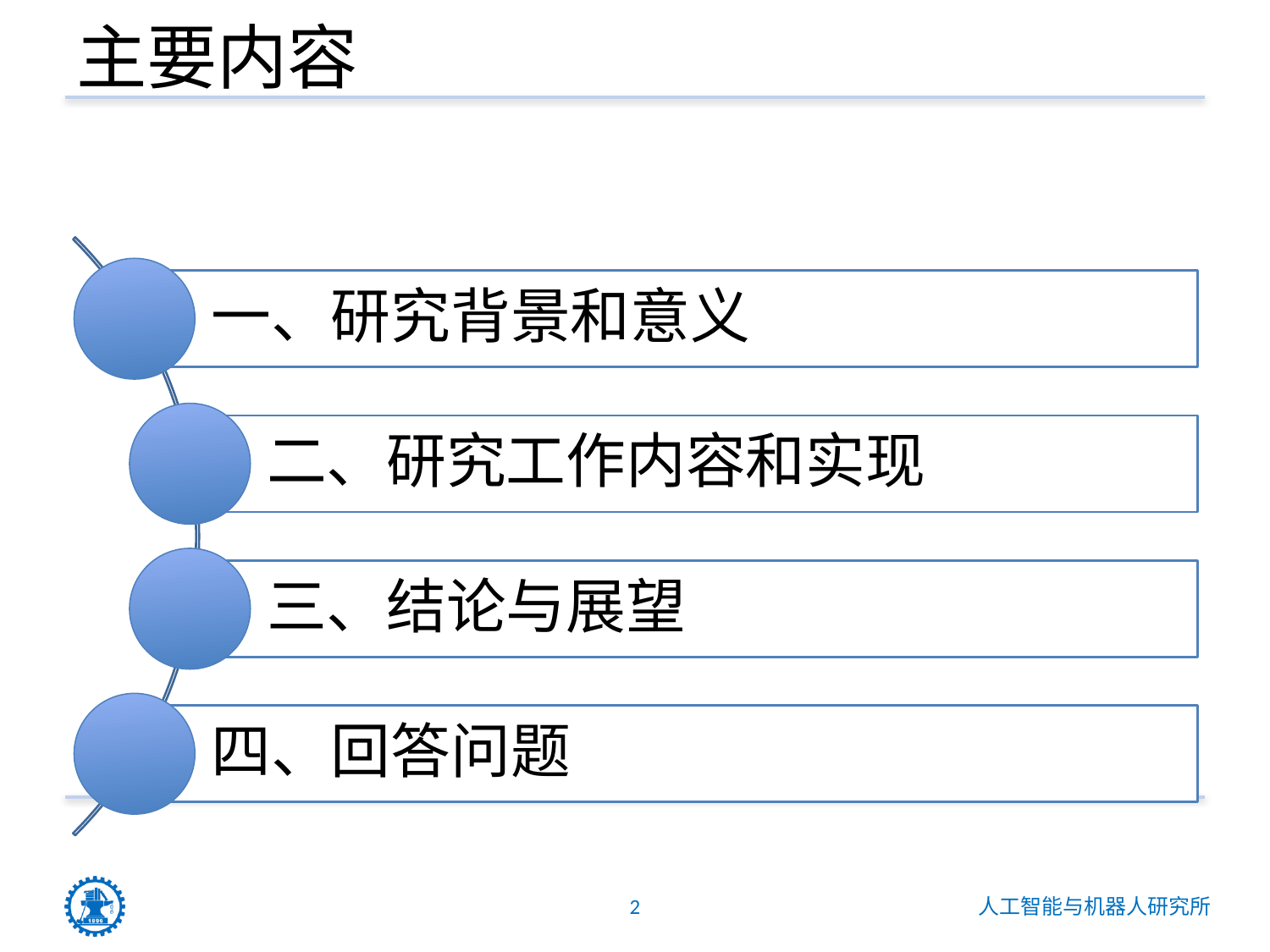

# 主要内容
一、研究背景和意义
二、研究工作内容和实现
三、结论与展望
四、回答问题
2